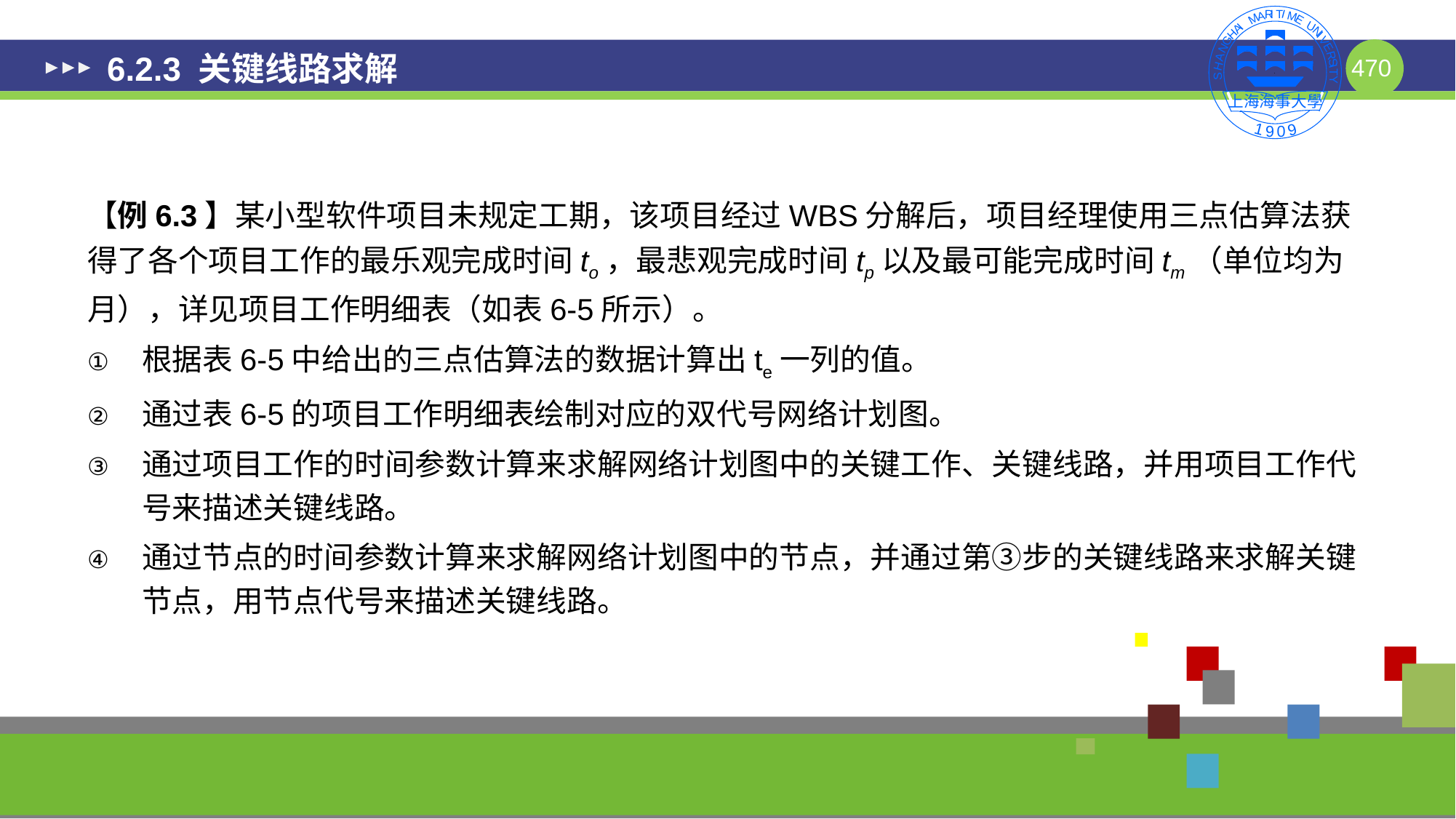

# 6.2.3 关键线路求解
【例6.3】某小型软件项目未规定工期，该项目经过WBS分解后，项目经理使用三点估算法获得了各个项目工作的最乐观完成时间to，最悲观完成时间tp以及最可能完成时间tm（单位均为月），详见项目工作明细表（如表6-5所示）。
根据表6-5中给出的三点估算法的数据计算出te一列的值。
通过表6-5的项目工作明细表绘制对应的双代号网络计划图。
通过项目工作的时间参数计算来求解网络计划图中的关键工作、关键线路，并用项目工作代号来描述关键线路。
通过节点的时间参数计算来求解网络计划图中的节点，并通过第③步的关键线路来求解关键节点，用节点代号来描述关键线路。

470